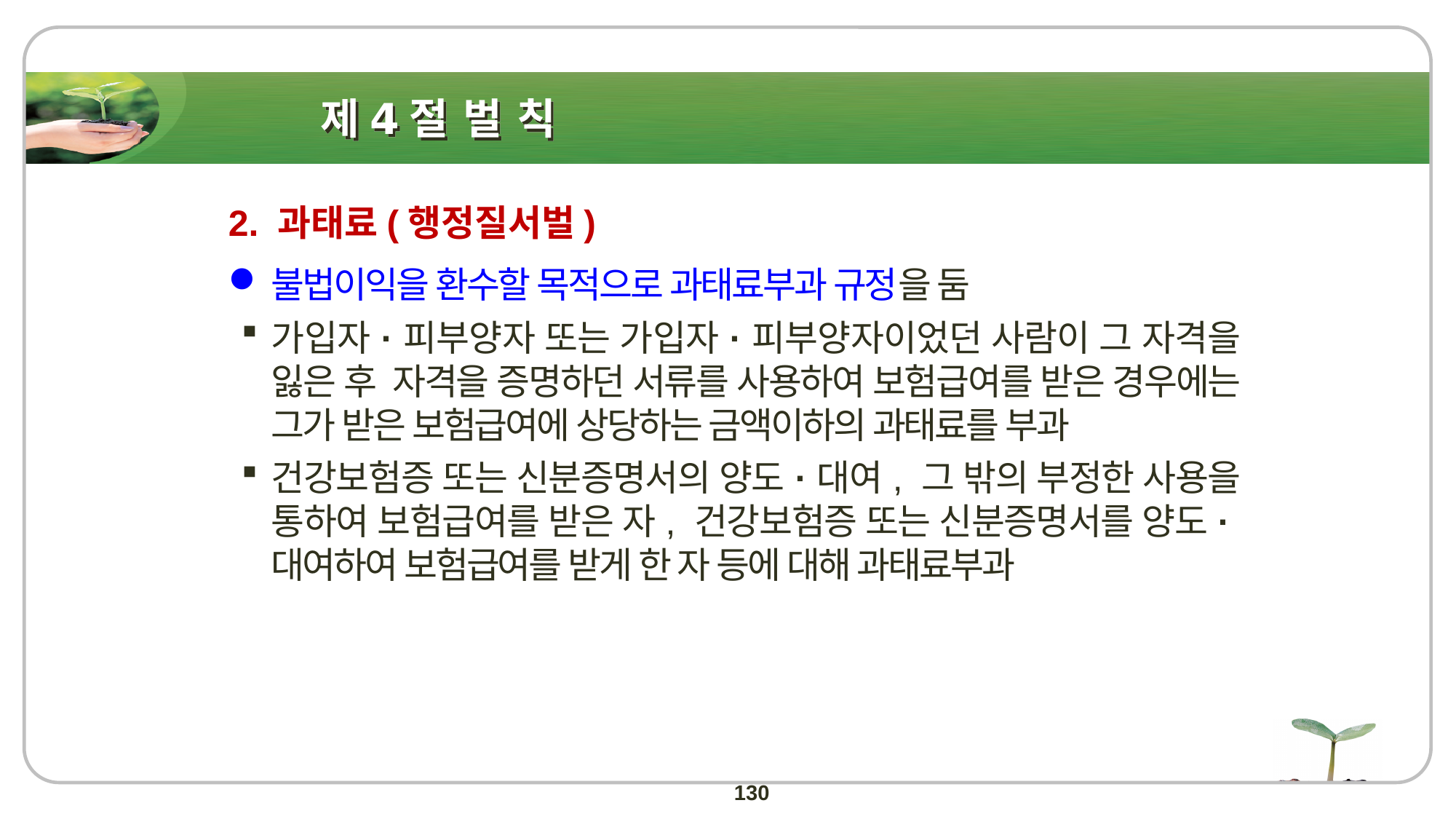

# 제4절 벌 칙
2. 과태료(행정질서벌)
불법이익을 환수할 목적으로 과태료부과 규정을 둠
가입자·피부양자 또는 가입자·피부양자이었던 사람이 그 자격을 잃은 후  자격을 증명하던 서류를 사용하여 보험급여를 받은 경우에는 그가 받은 보험급여에 상당하는 금액이하의 과태료를 부과
건강보험증 또는 신분증명서의 양도·대여, 그 밖의 부정한 사용을 통하여 보험급여를 받은 자, 건강보험증 또는 신분증명서를 양도·대여하여 보험급여를 받게 한 자 등에 대해 과태료부과
130